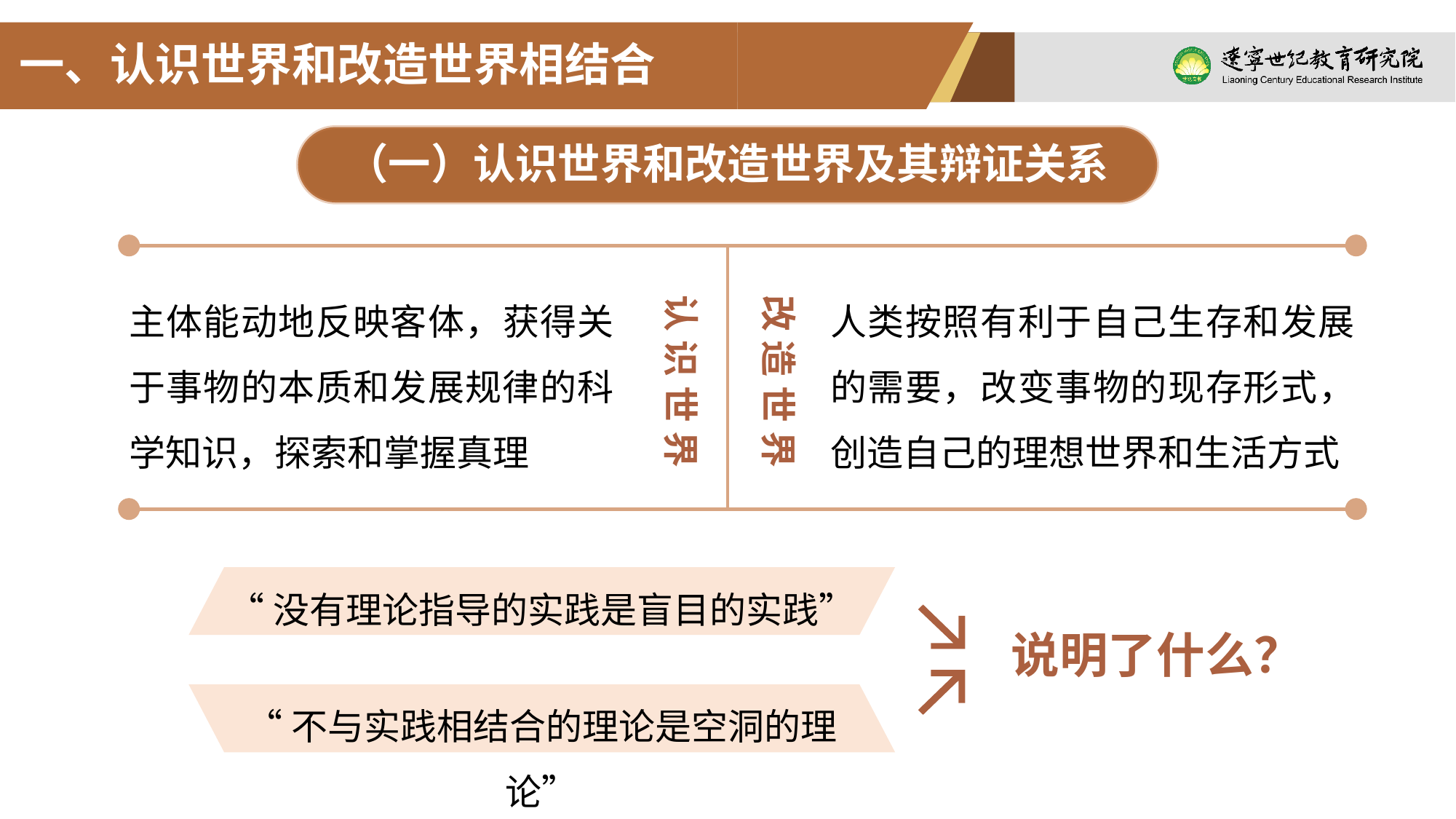

一、认识世界和改造世界相结合
（一）认识世界和改造世界及其辩证关系

主体能动地反映客体，获得关于事物的本质和发展规律的科学知识，探索和掌握真理
人类按照有利于自己生存和发展的需要，改变事物的现存形式，创造自己的理想世界和生活方式
认识世界
改造世界
“没有理论指导的实践是盲目的实践”

说明了什么？
“不与实践相结合的理论是空洞的理论”